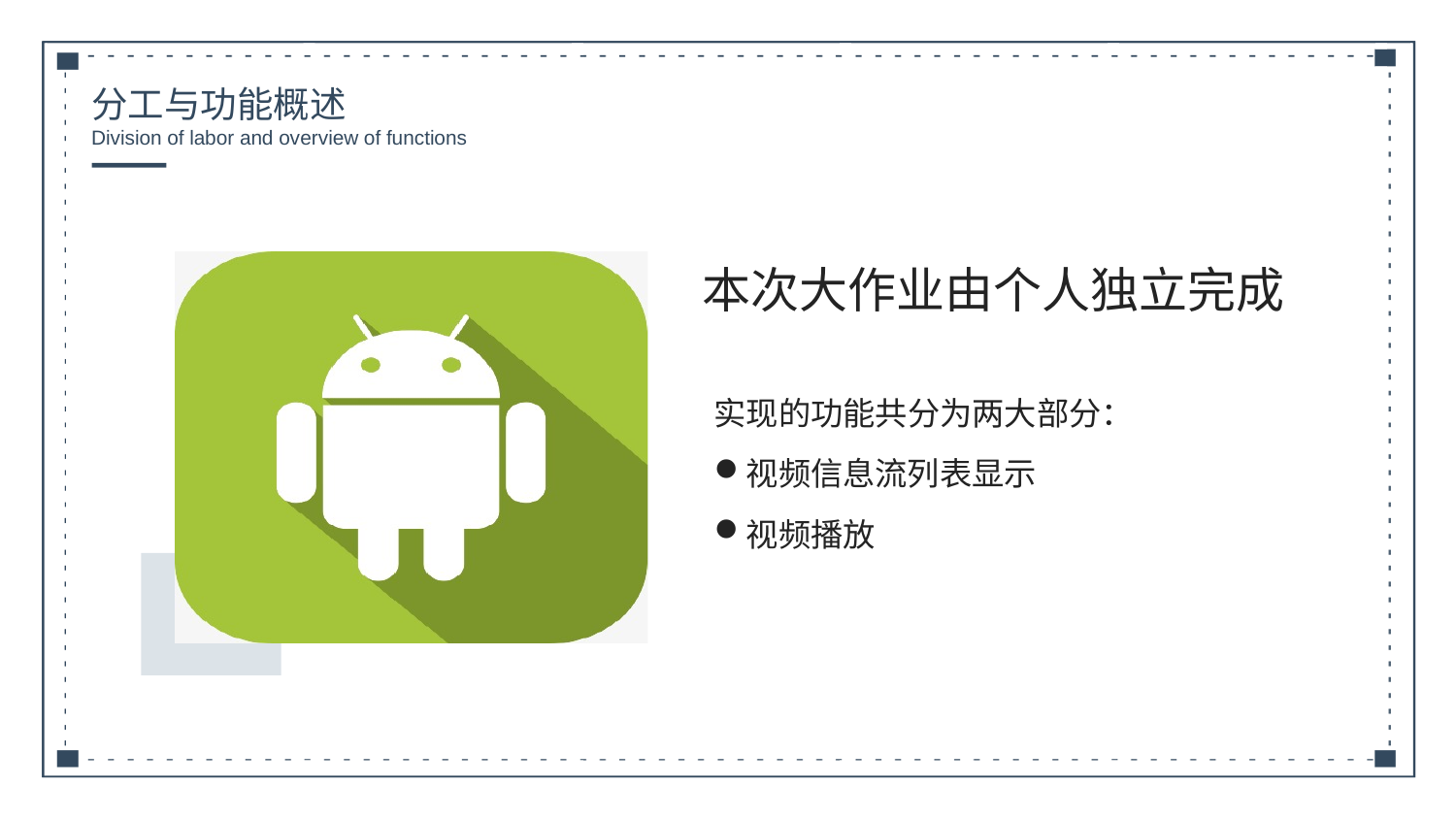

分工与功能概述
Division of labor and overview of functions
本次大作业由个人独立完成

实现的功能共分为两大部分：

视频信息流列表显示

视频播放